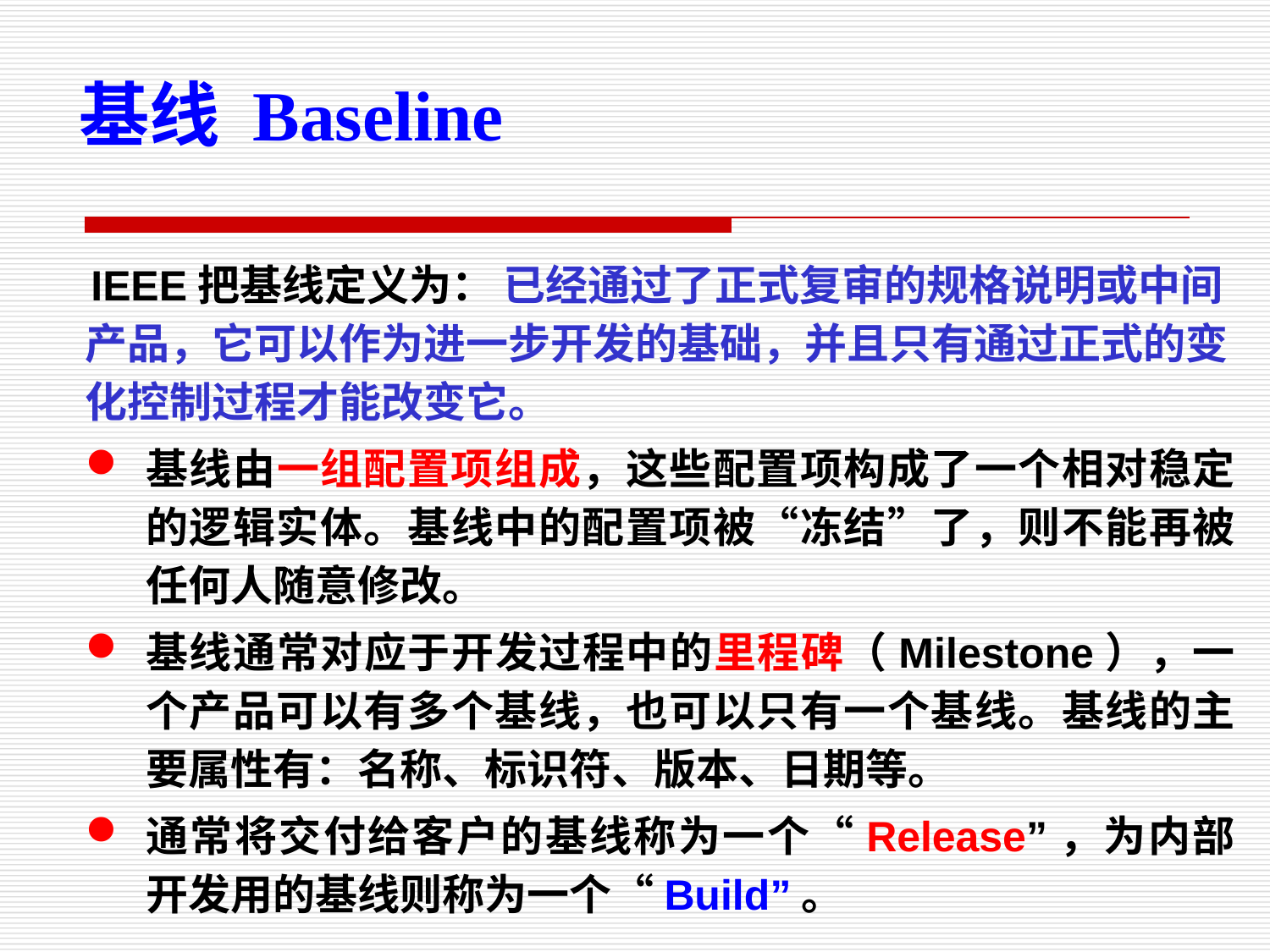

基线 Baseline
      IEEE把基线定义为： 已经通过了正式复审的规格说明或中间产品，它可以作为进一步开发的基础，并且只有通过正式的变化控制过程才能改变它。
基线由一组配置项组成，这些配置项构成了一个相对稳定的逻辑实体。基线中的配置项被“冻结”了，则不能再被任何人随意修改。
基线通常对应于开发过程中的里程碑（Milestone），一个产品可以有多个基线，也可以只有一个基线。基线的主要属性有：名称、标识符、版本、日期等。
通常将交付给客户的基线称为一个“Release”，为内部开发用的基线则称为一个“Build”。